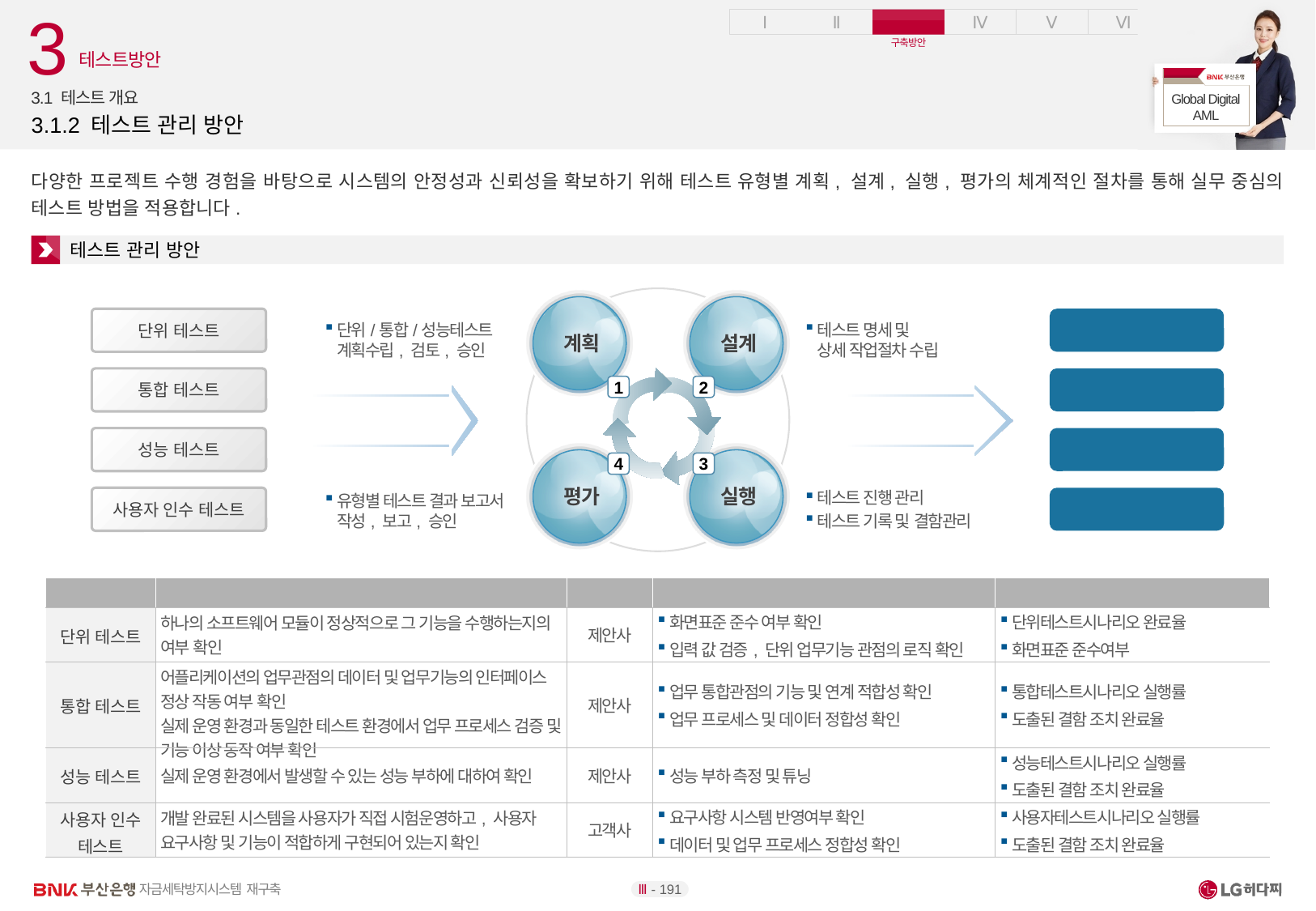

3
 테스트방안
3.1 테스트 개요
# 3.1.2 테스트 관리 방안
다양한 프로젝트 수행 경험을 바탕으로 시스템의 안정성과 신뢰성을 확보하기 위해 테스트 유형별 계획, 설계, 실행, 평가의 체계적인 절차를 통해 실무 중심의 테스트 방법을 적용합니다.
테스트 관리 방안

계획

설계

평가

실행
단위 테스트
통합 테스트
성능 테스트
사용자 인수 테스트
단위 기능 확인
업무 통합/프로세스 확인
시스템 성능 확인
사용자 요구사항 확인
단위/통합/성능테스트
계획수립, 검토, 승인
테스트 명세 및
상세 작업절차 수립

1
2
4
3

테스트 진행 관리
테스트 기록 및 결함관리
유형별 테스트 결과 보고서 작성, 보고, 승인
| 유형 | 내용 | 주관 | 주요 점검사항 | 주요 관리 항목 |
| --- | --- | --- | --- | --- |
| 단위 테스트 | 하나의 소프트웨어 모듈이 정상적으로 그 기능을 수행하는지의 여부 확인 | 제안사 | 화면표준 준수 여부 확인 입력 값 검증, 단위 업무기능 관점의 로직 확인 | 단위테스트시나리오 완료율 화면표준 준수여부 |
| 통합 테스트 | 어플리케이션의 업무관점의 데이터 및 업무기능의 인터페이스 정상 작동 여부 확인 실제 운영 환경과 동일한 테스트 환경에서 업무 프로세스 검증 및 기능 이상 동작 여부 확인 | 제안사 | 업무 통합관점의 기능 및 연계 적합성 확인 업무 프로세스 및 데이터 정합성 확인 | 통합테스트시나리오 실행률 도출된 결함 조치 완료율 |
| 성능 테스트 | 실제 운영 환경에서 발생할 수 있는 성능 부하에 대하여 확인 | 제안사 | 성능 부하 측정 및 튜닝 | 성능테스트시나리오 실행률 도출된 결함 조치 완료율 |
| 사용자 인수 테스트 | 개발 완료된 시스템을 사용자가 직접 시험운영하고, 사용자 요구사항 및 기능이 적합하게 구현되어 있는지 확인 | 고객사 | 요구사항 시스템 반영여부 확인 데이터 및 업무 프로세스 정합성 확인 | 사용자테스트시나리오 실행률 도출된 결함 조치 완료율 |
Ⅲ - 191